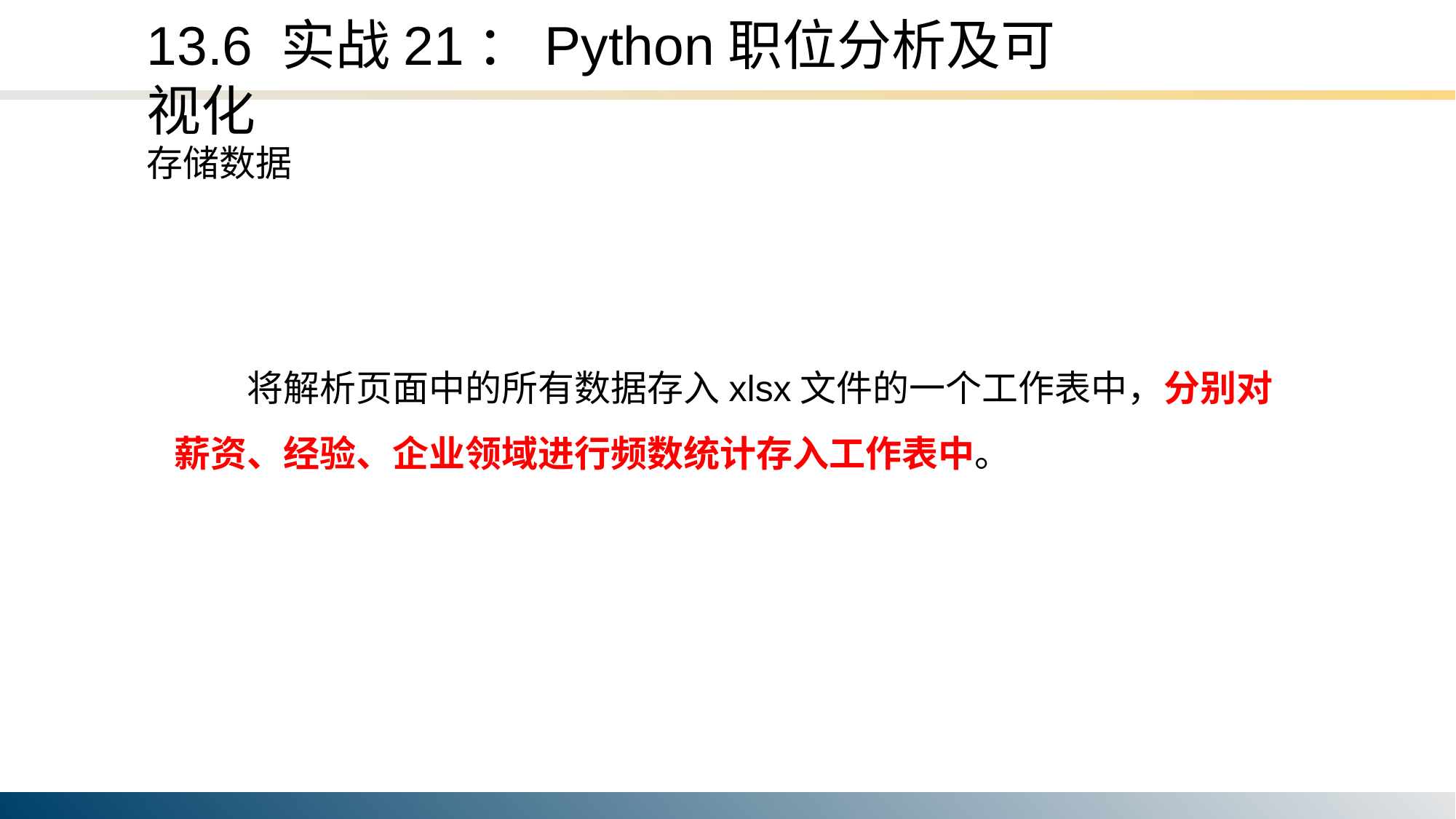

13.6 实战21：Python职位分析及可视化
存储数据
将解析页面中的所有数据存入xlsx文件的一个工作表中，分别对薪资、经验、企业领域进行频数统计存入工作表中。